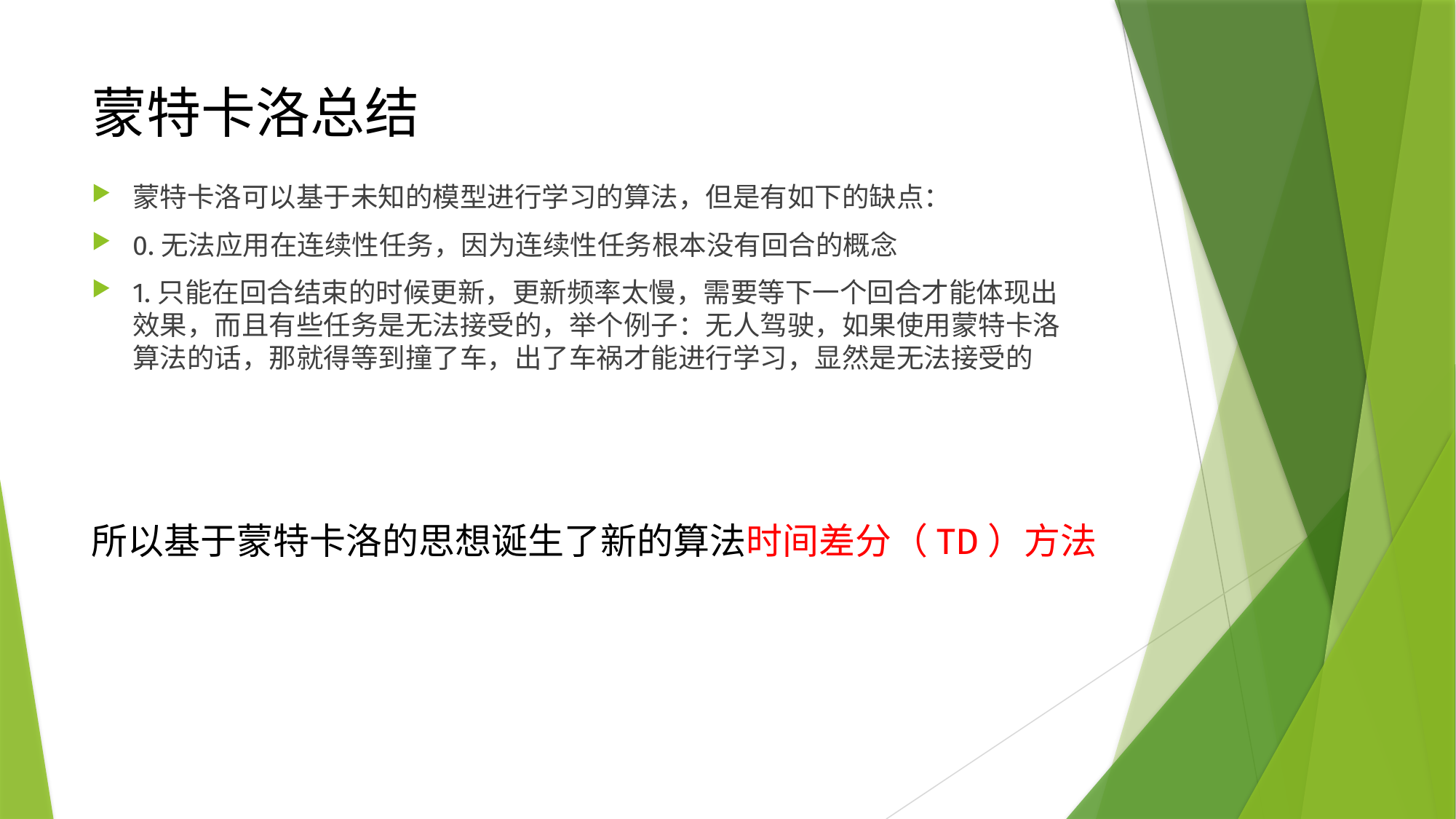

# 蒙特卡洛总结
蒙特卡洛可以基于未知的模型进行学习的算法，但是有如下的缺点：
0.无法应用在连续性任务，因为连续性任务根本没有回合的概念
1.只能在回合结束的时候更新，更新频率太慢，需要等下一个回合才能体现出效果，而且有些任务是无法接受的，举个例子：无人驾驶，如果使用蒙特卡洛算法的话，那就得等到撞了车，出了车祸才能进行学习，显然是无法接受的
所以基于蒙特卡洛的思想诞生了新的算法时间差分（TD）方法